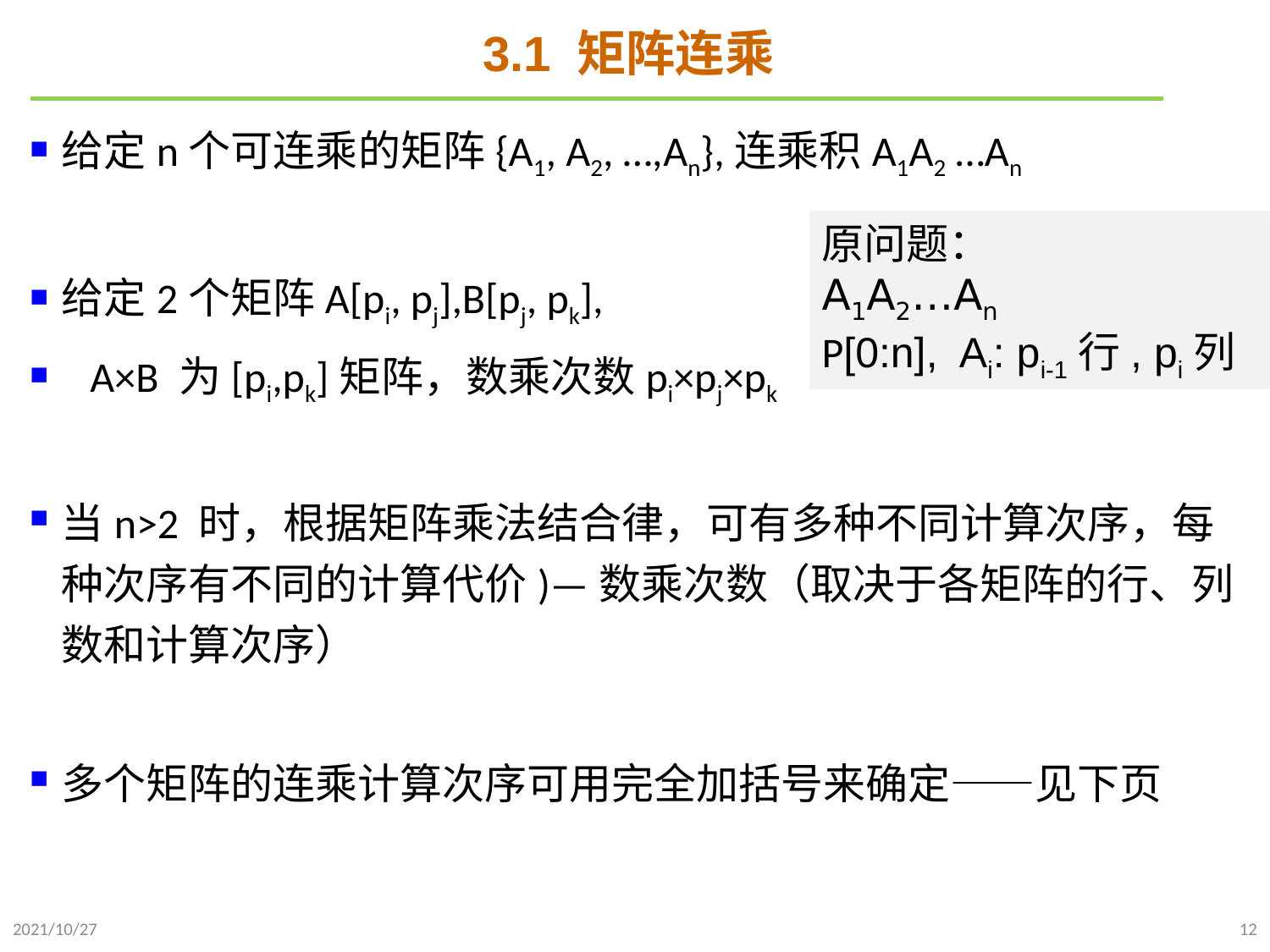

# 3.1 矩阵连乘
给定n个可连乘的矩阵{A1, A2, …,An},连乘积A1A2 …An

给定2个矩阵A[pi, pj],B[pj, pk],
   A×B 为[pi,pk]矩阵，数乘次数pi×pj×pk

当n>2 时，根据矩阵乘法结合律，可有多种不同计算次序，每种次序有不同的计算代价)—数乘次数（取决于各矩阵的行、列数和计算次序）

多个矩阵的连乘计算次序可用完全加括号来确定——见下页

原问题：
A1A2…An
P[0:n],  Ai: pi-1行, pi列

2021/10/27
12